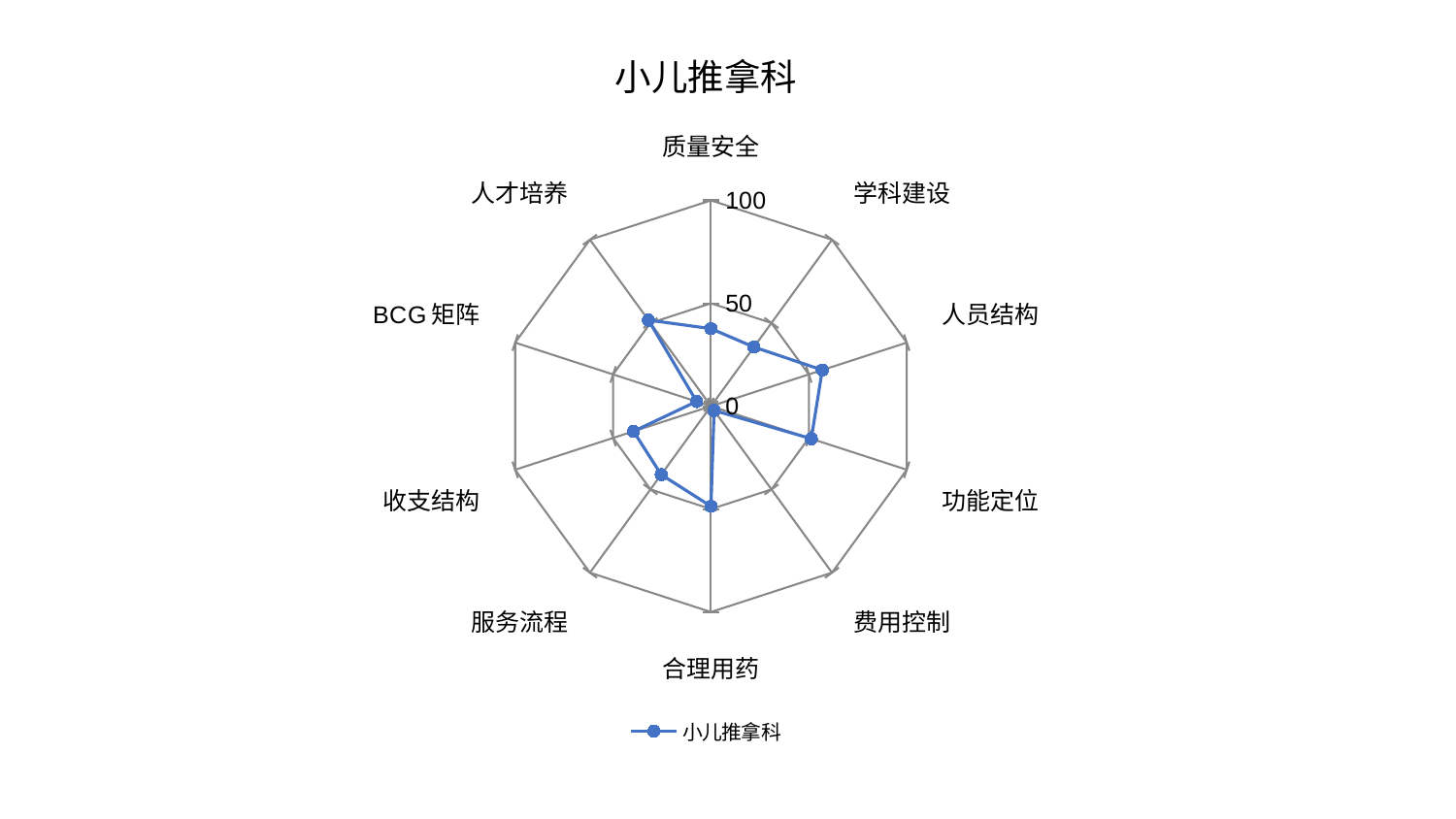

### Chart: 小儿推拿科

| Category | 小儿推拿科 |
|---|---|
| 质量安全 | 37.68123077260476 |
| 学科建设 | 35.512866783098154 |
| 人员结构 | 56.868012098904686 |
| 功能定位 | 51.25381514281433 |
| 费用控制 | 2.5776882826145346 |
| 合理用药 | 48.64600182532969 |
| 服务流程 | 41.120160682259524 |
| 收支结构 | 39.567237989326166 |
| BCG矩阵 | 7.351120988364131 |
| 人才培养 | 51.71419677827377 |
97